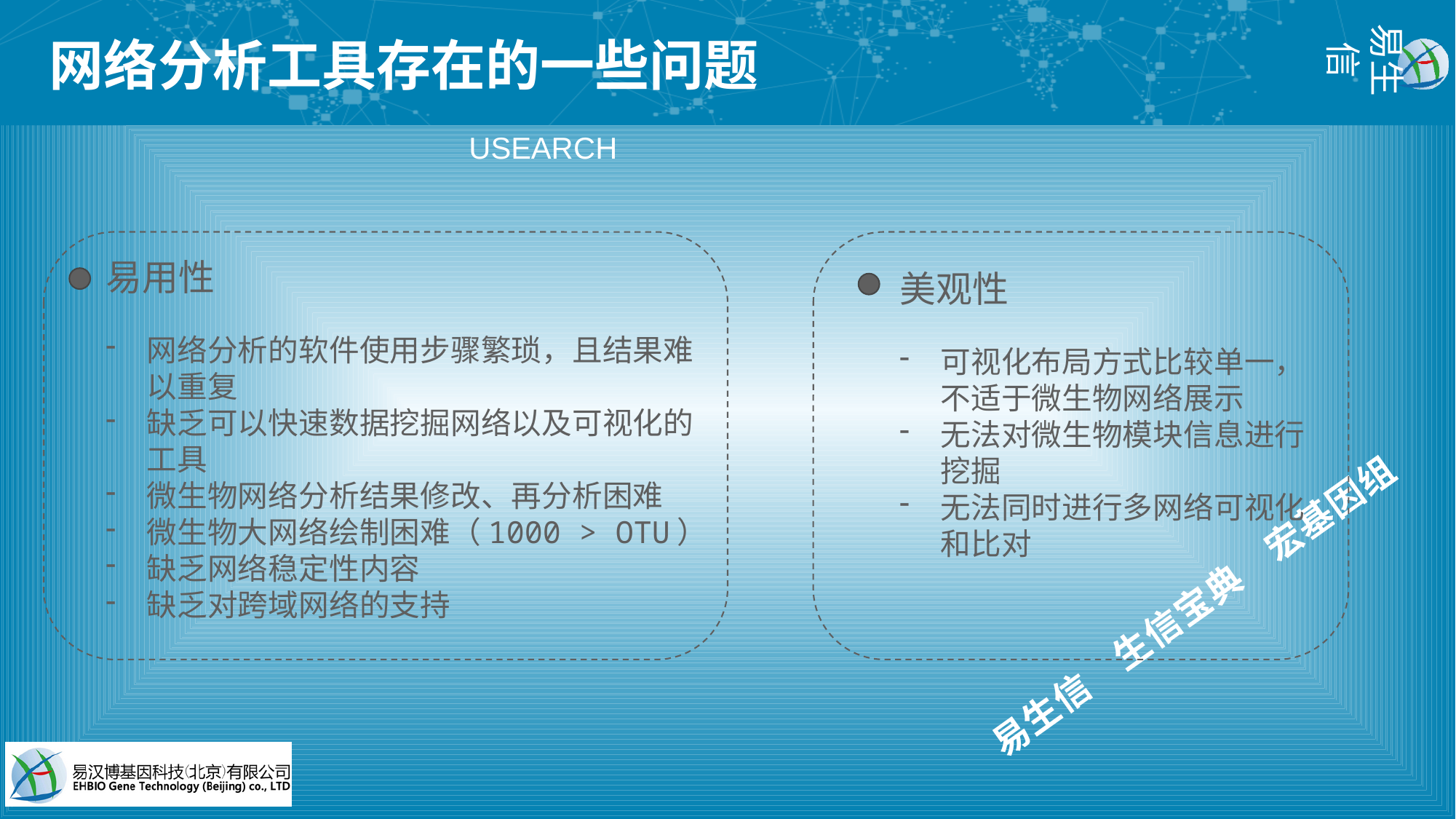

网络分析工具存在的一些问题
USEARCH

易用性

网络分析的软件使用步骤繁琐，且结果难以重复
缺乏可以快速数据挖掘网络以及可视化的工具
微生物网络分析结果修改、再分析困难
微生物大网络绘制困难（1000 > OTU）
缺乏网络稳定性内容
缺乏对跨域网络的支持

美观性

可视化布局方式比较单一，不适于微生物网络展示
无法对微生物模块信息进行挖掘
无法同时进行多网络可视化和比对